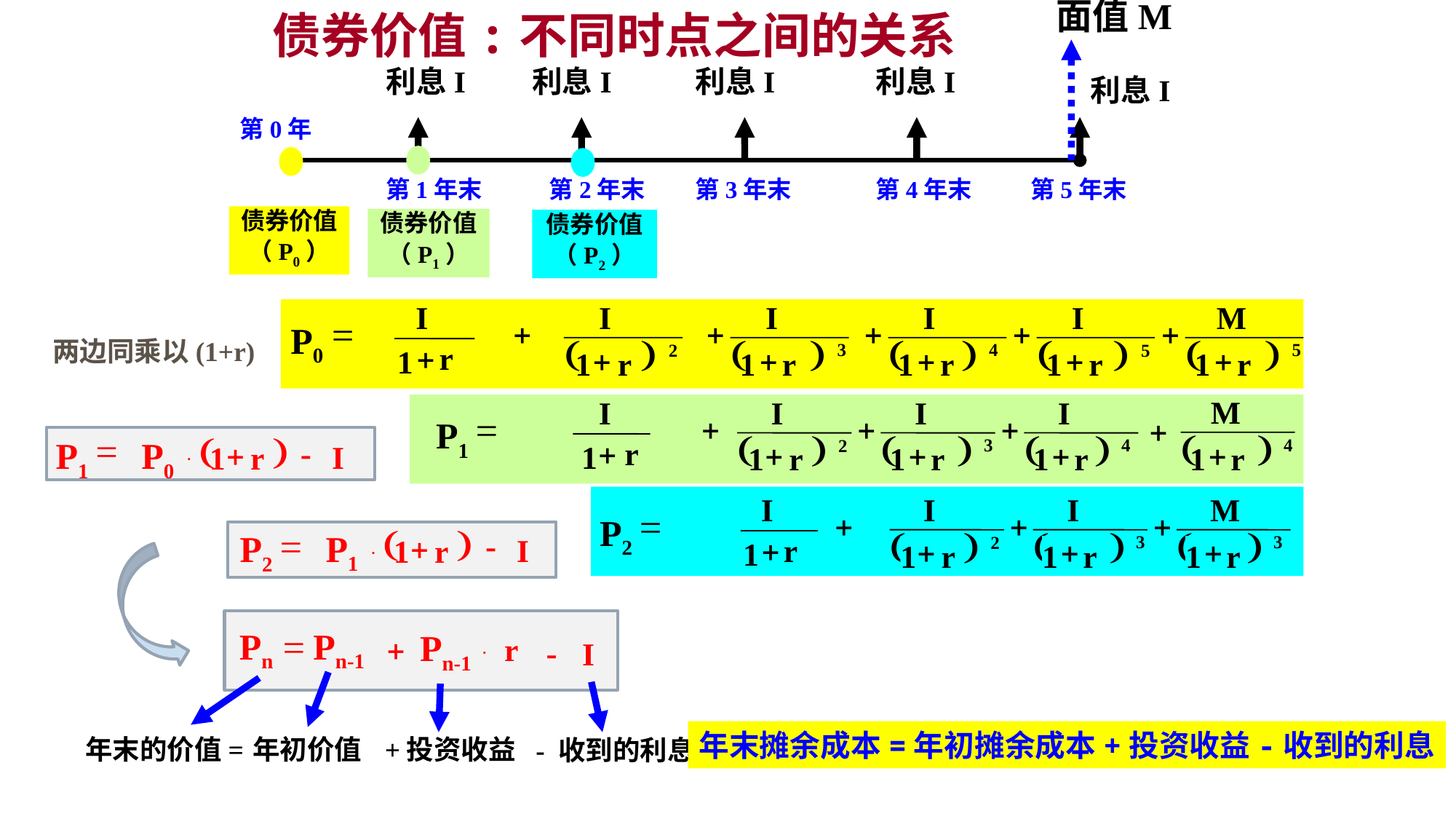

债券价值:不同时点之间的关系
面值M

利息I
利息I
利息I
利息I
利息I
第0年

第1年末
第2年末
第3年末
第4年末
第5年末
债券价值
（P0）
债券价值
（P1）
债券价值
（P2）
I
+

r
1
I
(
)

2
+
1
r
I
(
)

3
+
1
r
I
(
)

4
+
1
r
I
(
)

5
+
1
r
M
(
)

5
+
1
r

=
+
+
+
+
+
P0
两边同乘以(1+r)
M
I
I
I
I

=
+
+
+
+
P1
(
)
(
)
(
)
(
)

4
+

r
3
4
2
+
+
+
+
1
1
r
1
r
1
r
1
r

(
)
+
1
r
=
P1
P0
⋅
−
I

I
I
I
M
=
+
+
+

P2
(
)
(
)
(
)

+

r
3
3
2
+
+
+
1
1
r
1
r
1
r
(
)

=
P1
P2
−
+
I
1
r
⋅

Pn
Pn-1
Pn-1
=
r
+
I
−
⋅
年初价值
年末的价值=
- 收到的利息
+投资收益
年末摊余成本=年初摊余成本+投资收益-收到的利息